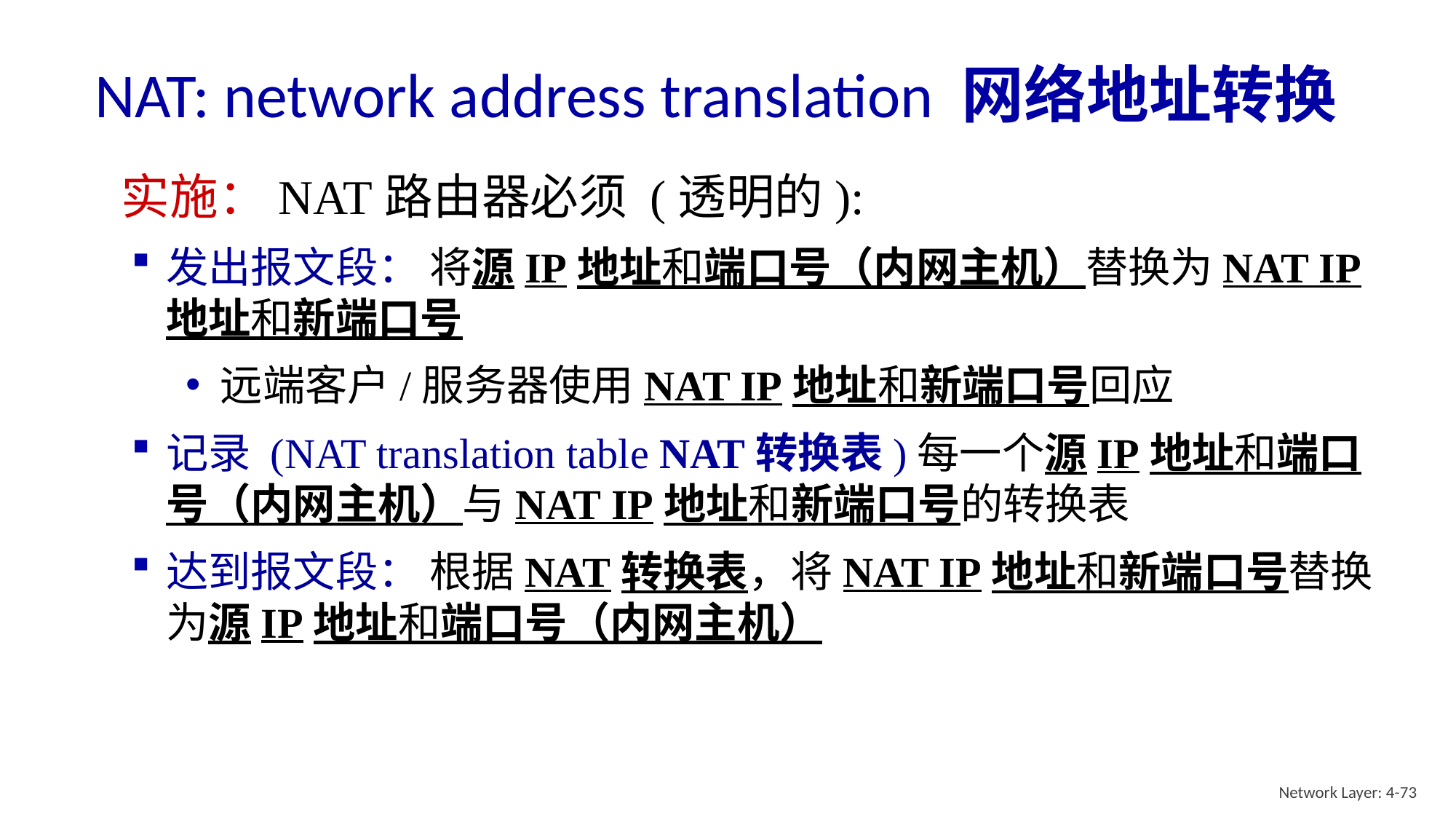

# NAT: network address translation 网络地址转换
 实施：NAT路由器必须 (透明的):
发出报文段： 将源IP地址和端口号（内网主机）替换为NAT IP地址和新端口号
远端客户/服务器使用NAT IP地址和新端口号回应
记录 (NAT translation table NAT转换表)每一个源IP地址和端口号（内网主机）与NAT IP地址和新端口号的转换表
达到报文段： 根据NAT转换表，将NAT IP地址和新端口号替换为源IP地址和端口号（内网主机）
Network Layer: 4-73